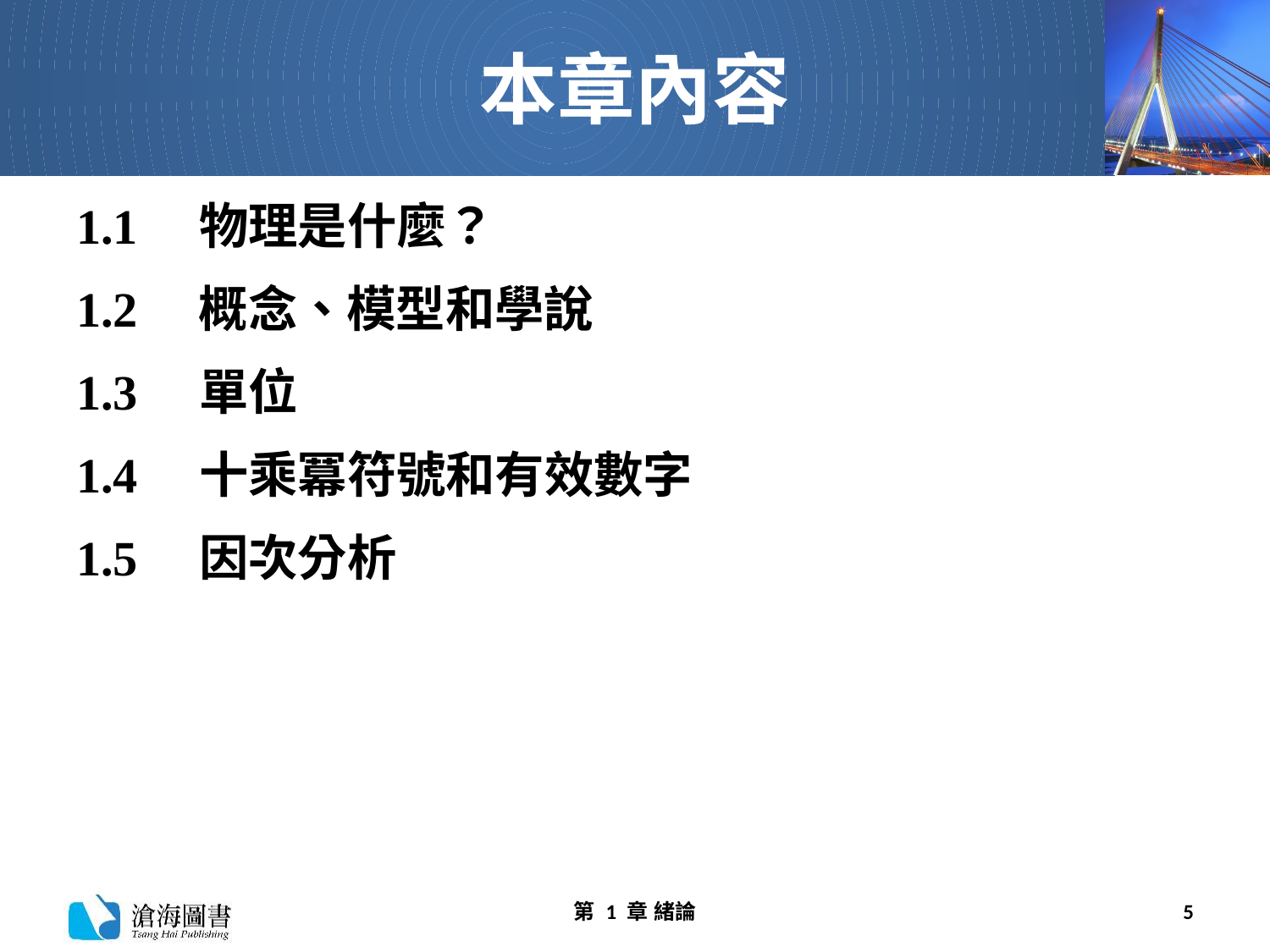

# 本章內容
1.1　物理是什麼？
1.2    概念、模型和學說
1.3　單位
1.4　十乘冪符號和有效數字
1.5　因次分析

第 1 章 緒論
5